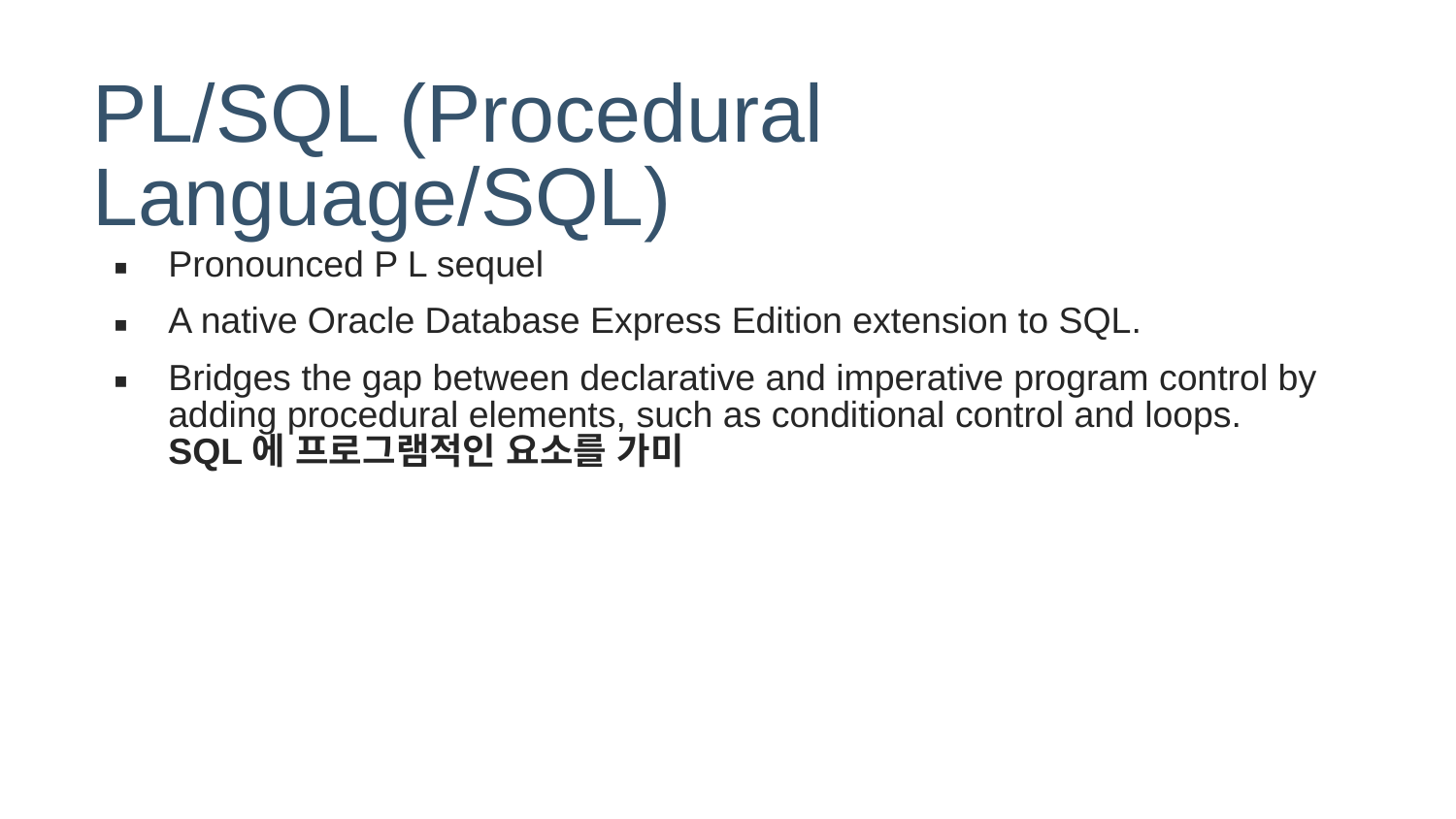

# PL/SQL (Procedural Language/SQL)
Pronounced P L sequel
A native Oracle Database Express Edition extension to SQL.
Bridges the gap between declarative and imperative program control by adding procedural elements, such as conditional control and loops.
SQL에 프로그램적인 요소를 가미